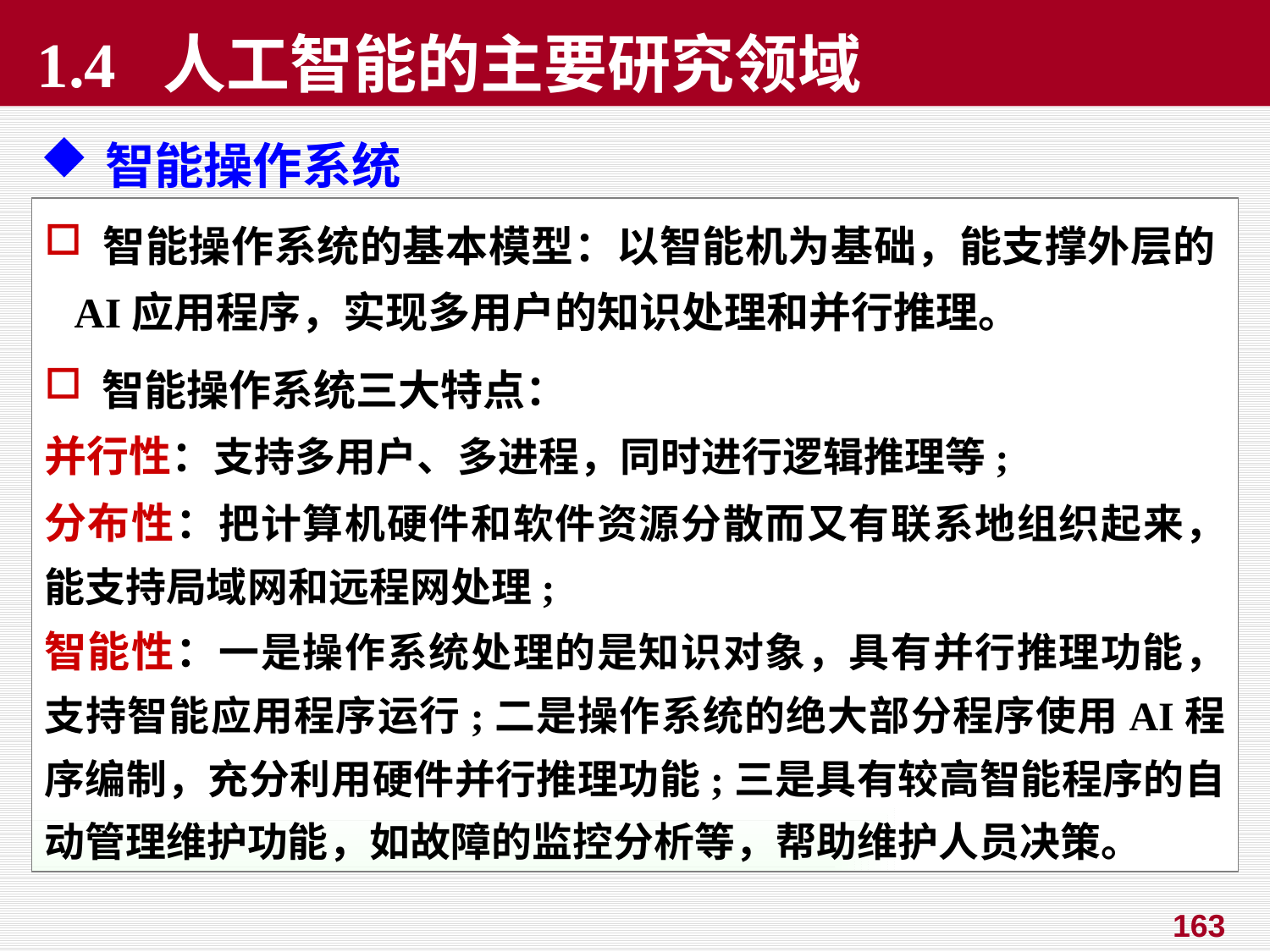

1.4  人工智能的主要研究领域
智能操作系统
 智能操作系统的基本模型：以智能机为基础，能支撑外层的AI应用程序，实现多用户的知识处理和并行推理。
 智能操作系统三大特点：
并行性：支持多用户、多进程，同时进行逻辑推理等;
分布性：把计算机硬件和软件资源分散而又有联系地组织起来，能支持局域网和远程网处理;
智能性：一是操作系统处理的是知识对象，具有并行推理功能，支持智能应用程序运行;二是操作系统的绝大部分程序使用AI程序编制，充分利用硬件并行推理功能;三是具有较高智能程序的自动管理维护功能，如故障的监控分析等，帮助维护人员决策。
163